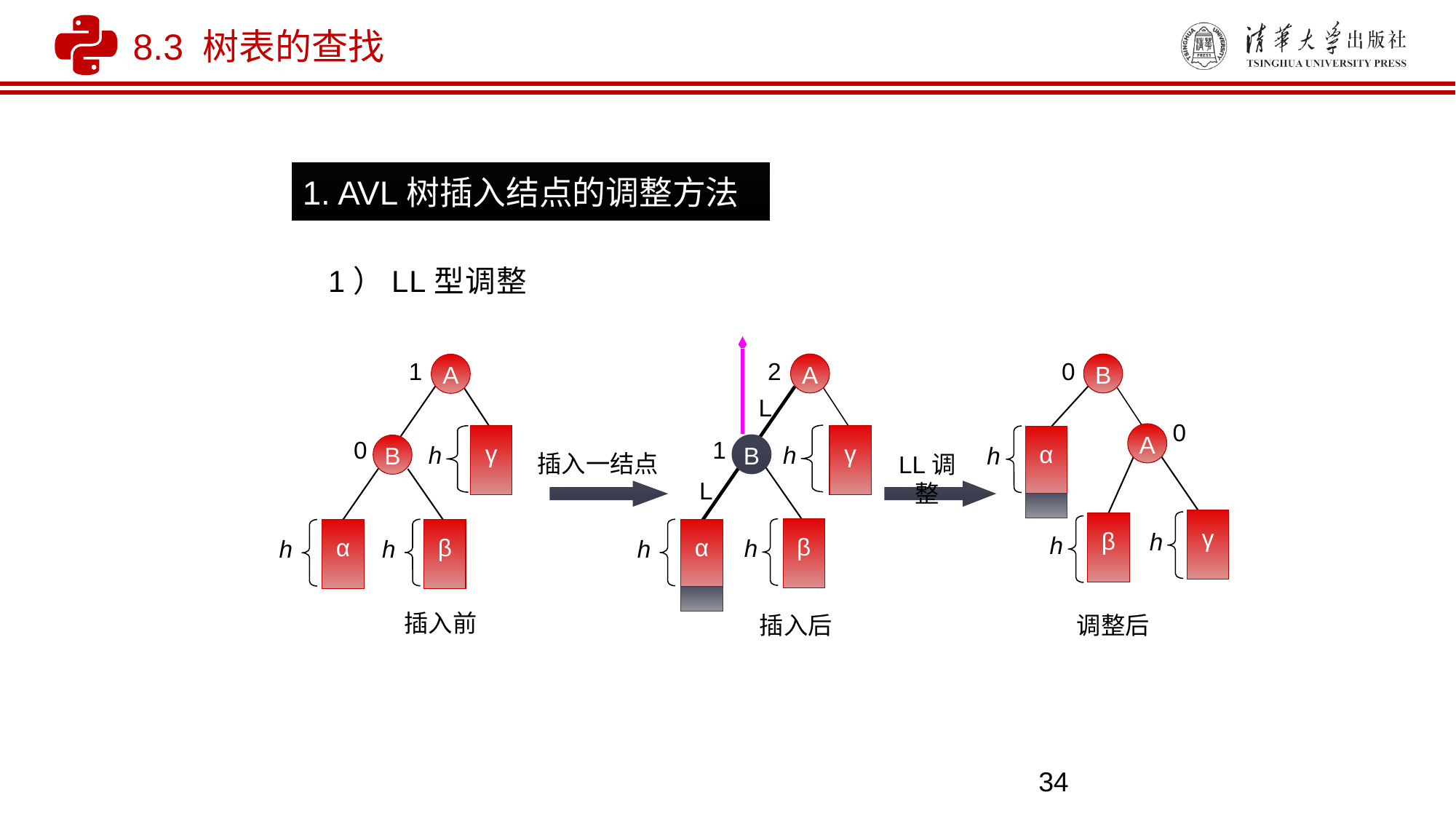

8.3 树表的查找

1. AVL树插入结点的调整方法
1）LL型调整

A
2

L

γ
1
B
h
插入一结点

L

β

α
h
h

插入后
B
0

0
A

α
h
LL调整

γ

β

h
h
调整后
A
1

γ
0
B
h

β

α
h
h
插入前
34